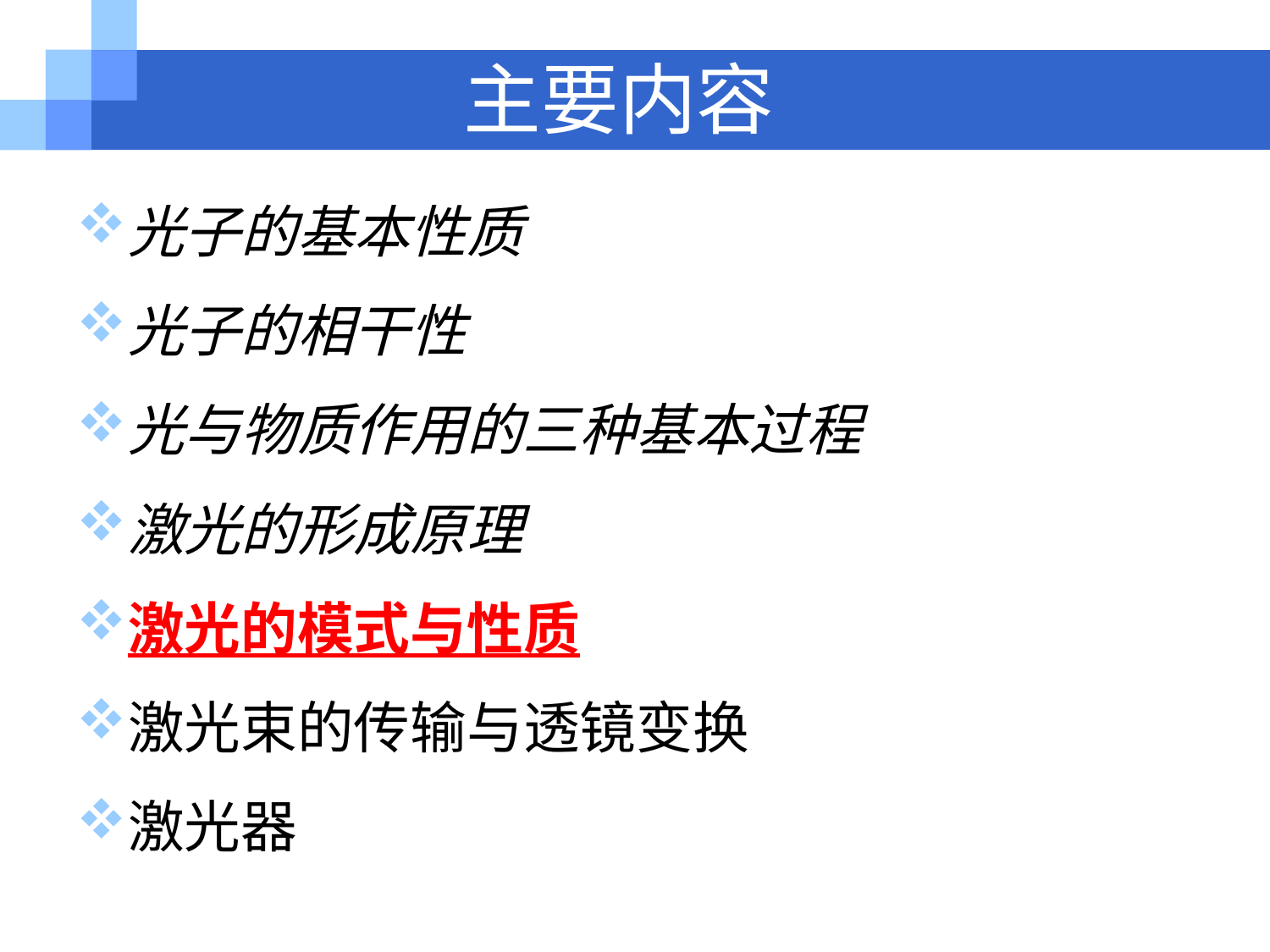

# 主要内容
光子的基本性质
光子的相干性
光与物质作用的三种基本过程
激光的形成原理
激光的模式与性质
激光束的传输与透镜变换
激光器